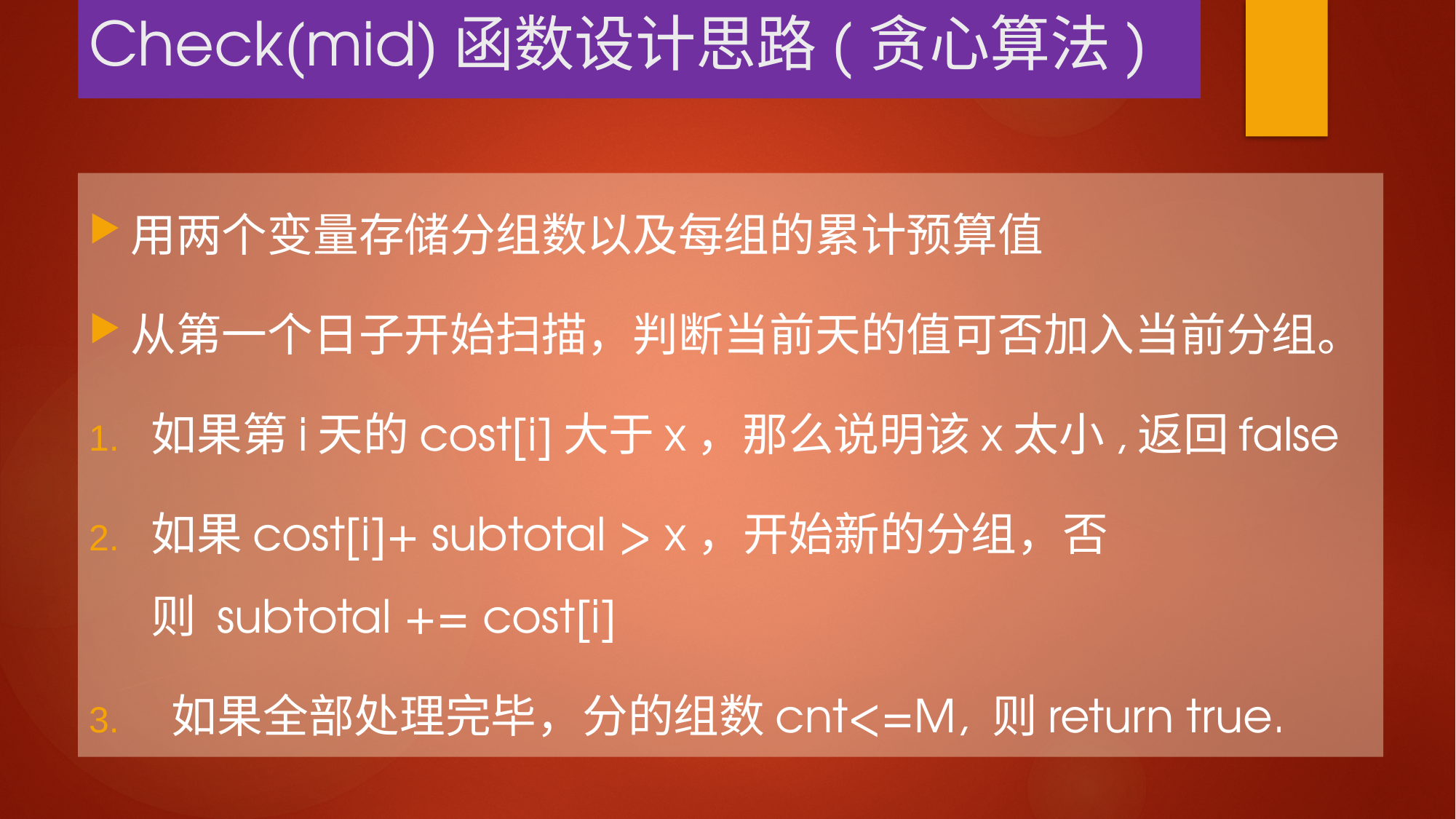

# Check(mid)函数设计思路(贪心算法)
用两个变量存储分组数以及每组的累计预算值
从第一个日子开始扫描，判断当前天的值可否加入当前分组。
如果第i天的cost[i]大于x，那么说明该x太小,返回false
如果cost[i]+ subtotal > x，开始新的分组，否则 subtotal += cost[i]
 如果全部处理完毕，分的组数cnt<=M, 则return true.